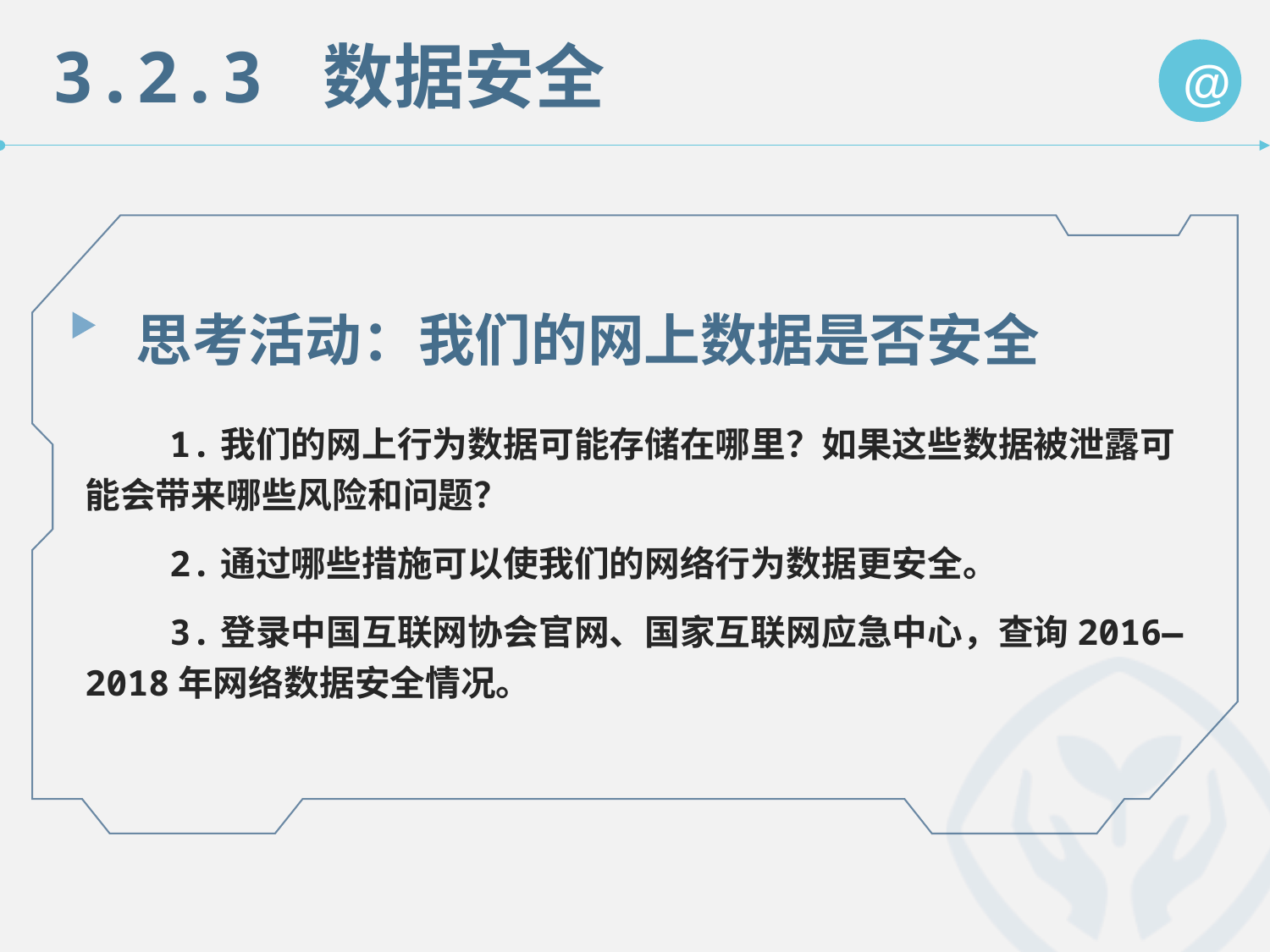

3.2.3 数据安全
@

思考活动：我们的网上数据是否安全

    1.我们的网上行为数据可能存储在哪里？如果这些数据被泄露可能会带来哪些风险和问题？
    2.通过哪些措施可以使我们的网络行为数据更安全。
    3.登录中国互联网协会官网、国家互联网应急中心，查询2016—2018年网络数据安全情况。